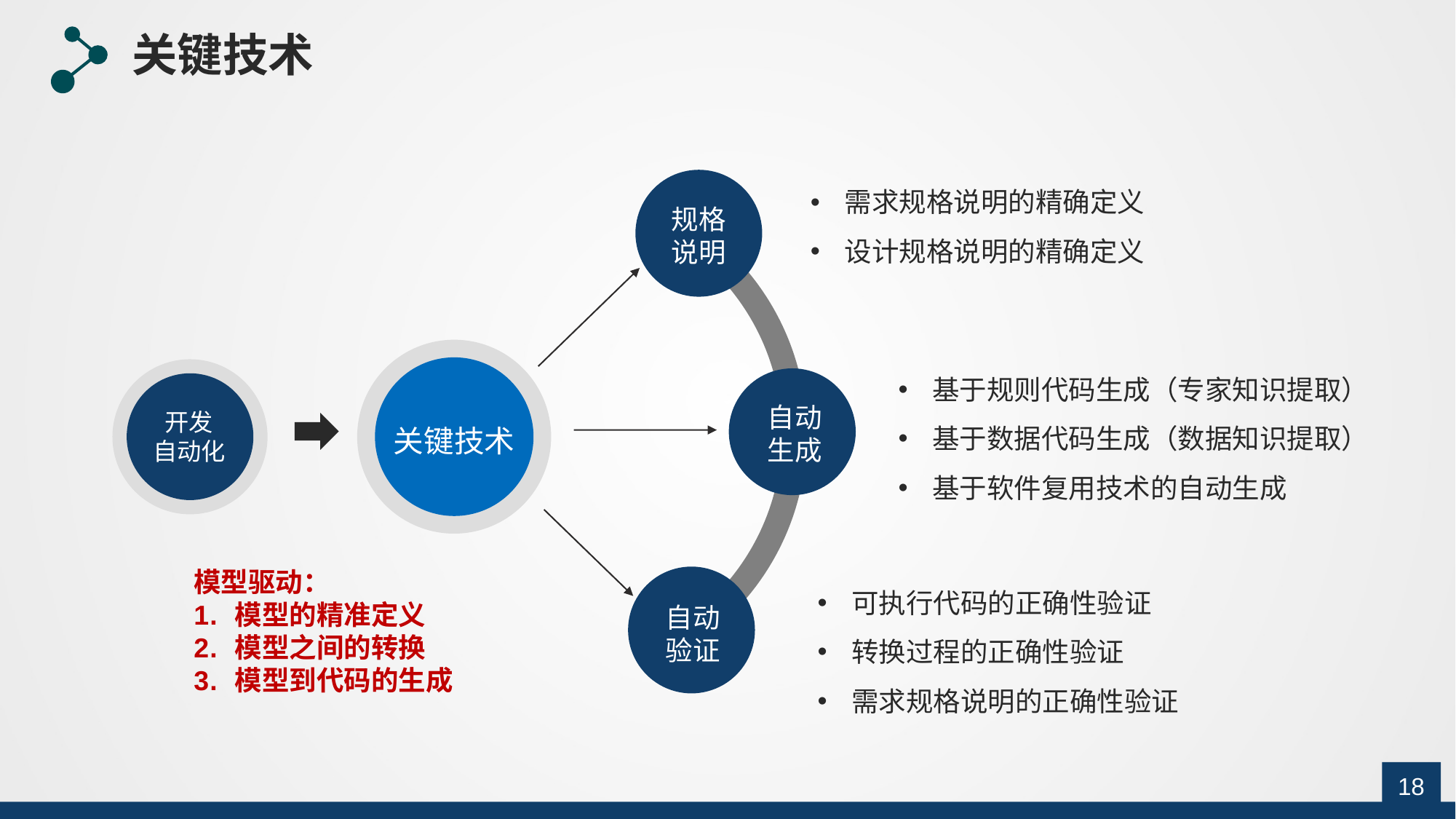

关键技术

需求规格说明的精确定义
设计规格说明的精确定义

规格
说明

基于规则代码生成（专家知识提取）
基于数据代码生成（数据知识提取）
基于软件复用技术的自动生成

自动
生成
开发
自动化

关键技术

模型驱动：
模型的精准定义
模型之间的转换
模型到代码的生成
可执行代码的正确性验证
转换过程的正确性验证
需求规格说明的正确性验证

自动
验证